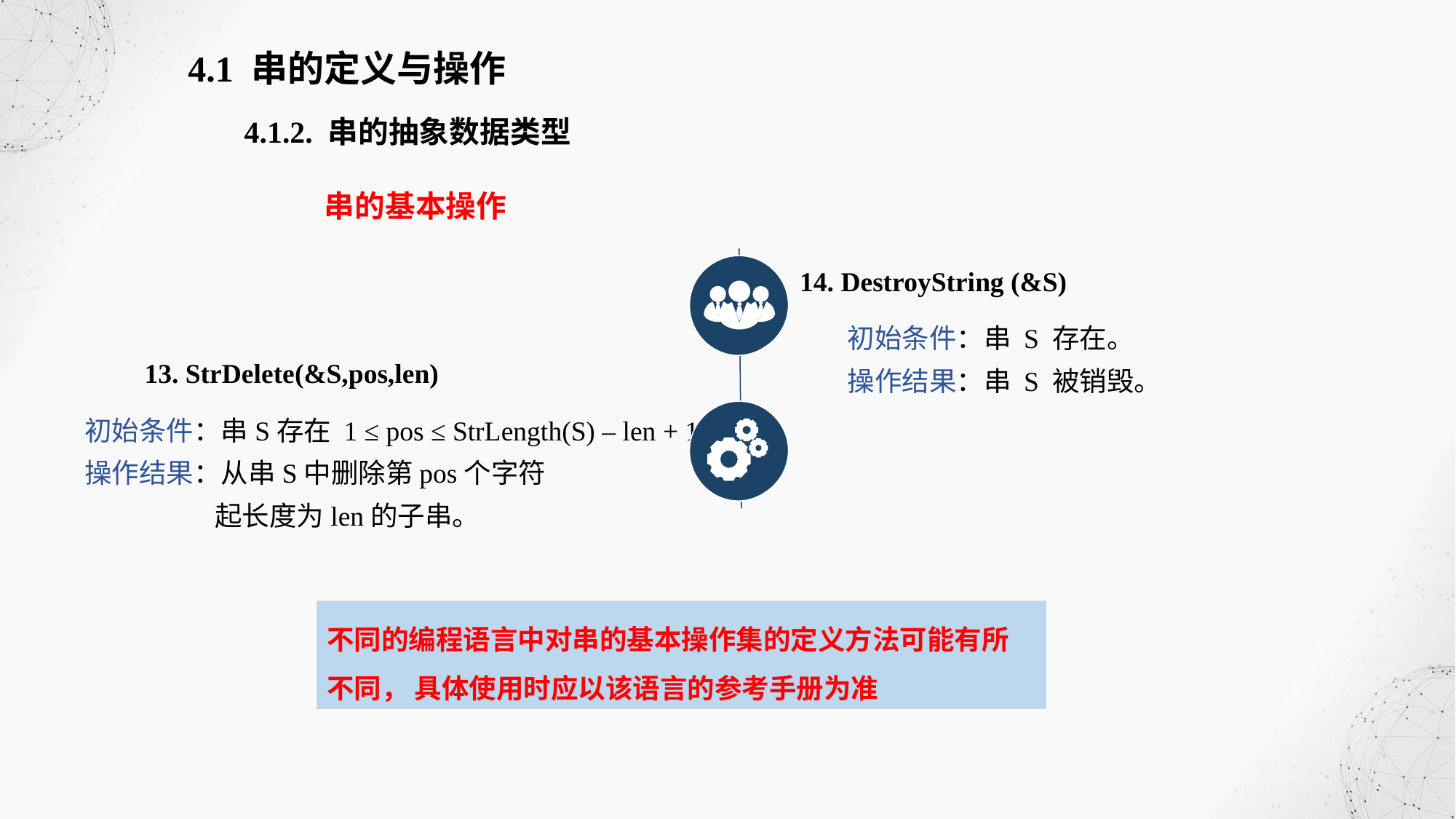

4.1 串的定义与操作
4.1.2. 串的抽象数据类型
串的基本操作

14. DestroyString (&S)
初始条件：串 S 存在。
操作结果：串 S 被销毁。
13. StrDelete(&S,pos,len)
初始条件：串S存在 1 ≤ pos ≤ StrLength(S) – len + 1
操作结果：从串S中删除第pos个字符
                    起长度为len的子串。

不同的编程语言中对串的基本操作集的定义方法可能有所不同， 具体使用时应以该语言的参考手册为准